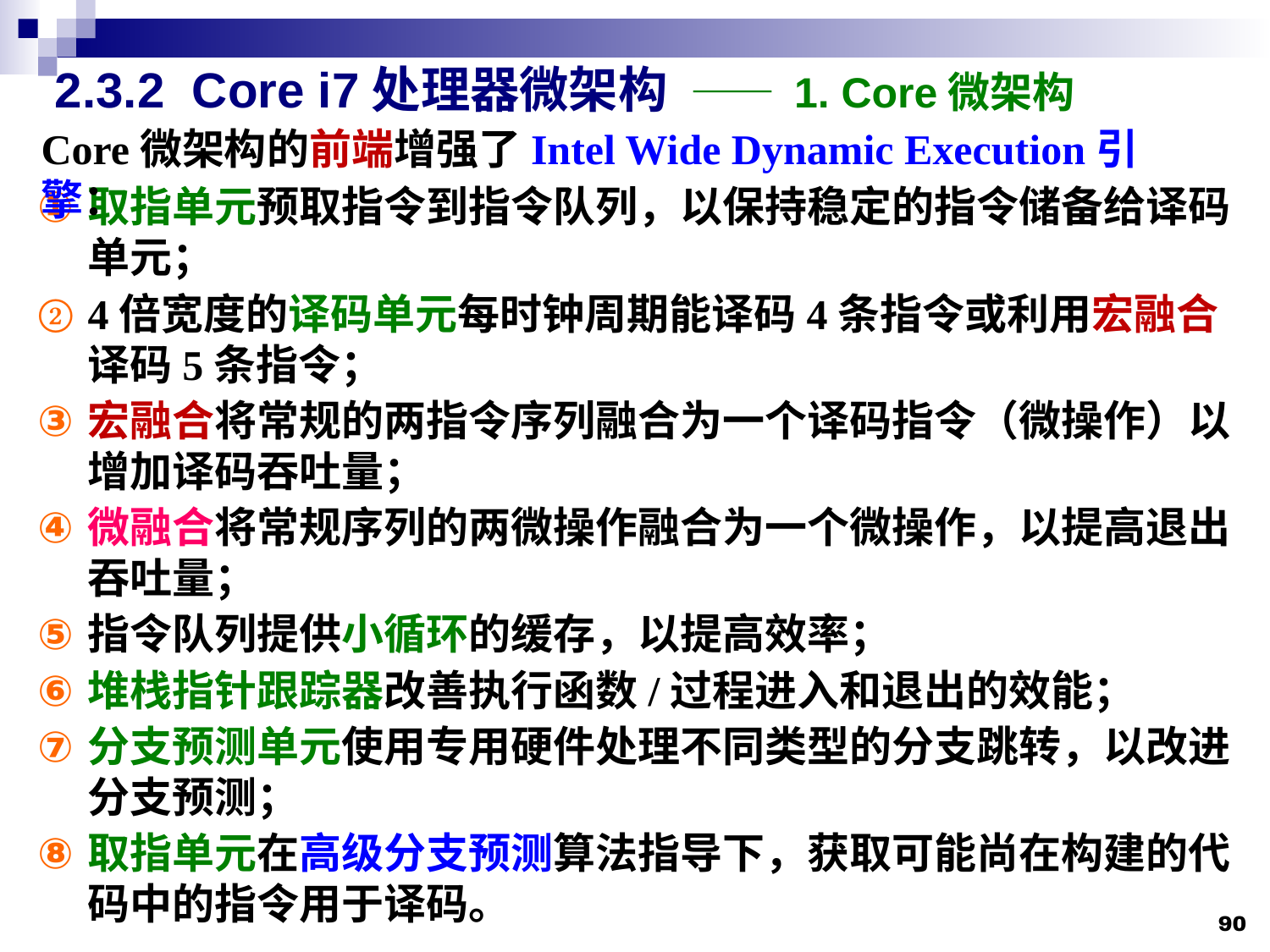

2.3.2  Core i7处理器微架构  —— 1. Core微架构
Core微架构的前端增强了Intel Wide Dynamic Execution引擎：
取指单元预取指令到指令队列，以保持稳定的指令储备给译码单元；
4倍宽度的译码单元每时钟周期能译码4条指令或利用宏融合译码5条指令；
宏融合将常规的两指令序列融合为一个译码指令（微操作）以增加译码吞吐量；
微融合将常规序列的两微操作融合为一个微操作，以提高退出吞吐量；
指令队列提供小循环的缓存，以提高效率；
堆栈指针跟踪器改善执行函数/过程进入和退出的效能；
分支预测单元使用专用硬件处理不同类型的分支跳转，以改进分支预测；
取指单元在高级分支预测算法指导下，获取可能尚在构建的代码中的指令用于译码。
90